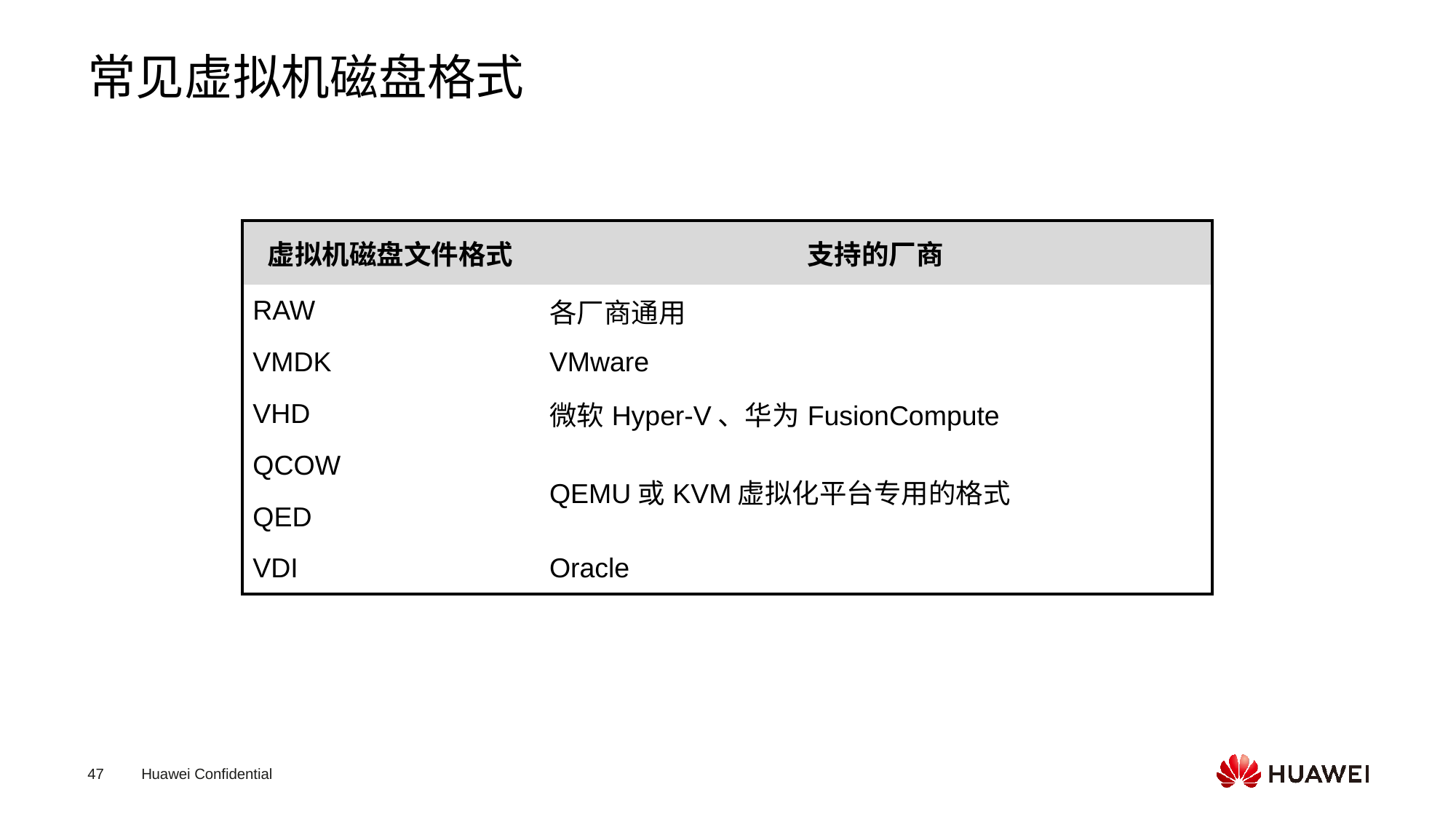

# 常见虚拟机磁盘格式
| 虚拟机磁盘文件格式 | 支持的厂商 |
| --- | --- |
| RAW | 各厂商通用 |
| VMDK | VMware |
| VHD | 微软Hyper-V、华为FusionCompute |
| QCOW | QEMU或KVM虚拟化平台专用的格式 |
| QED |  |
| VDI | Oracle |